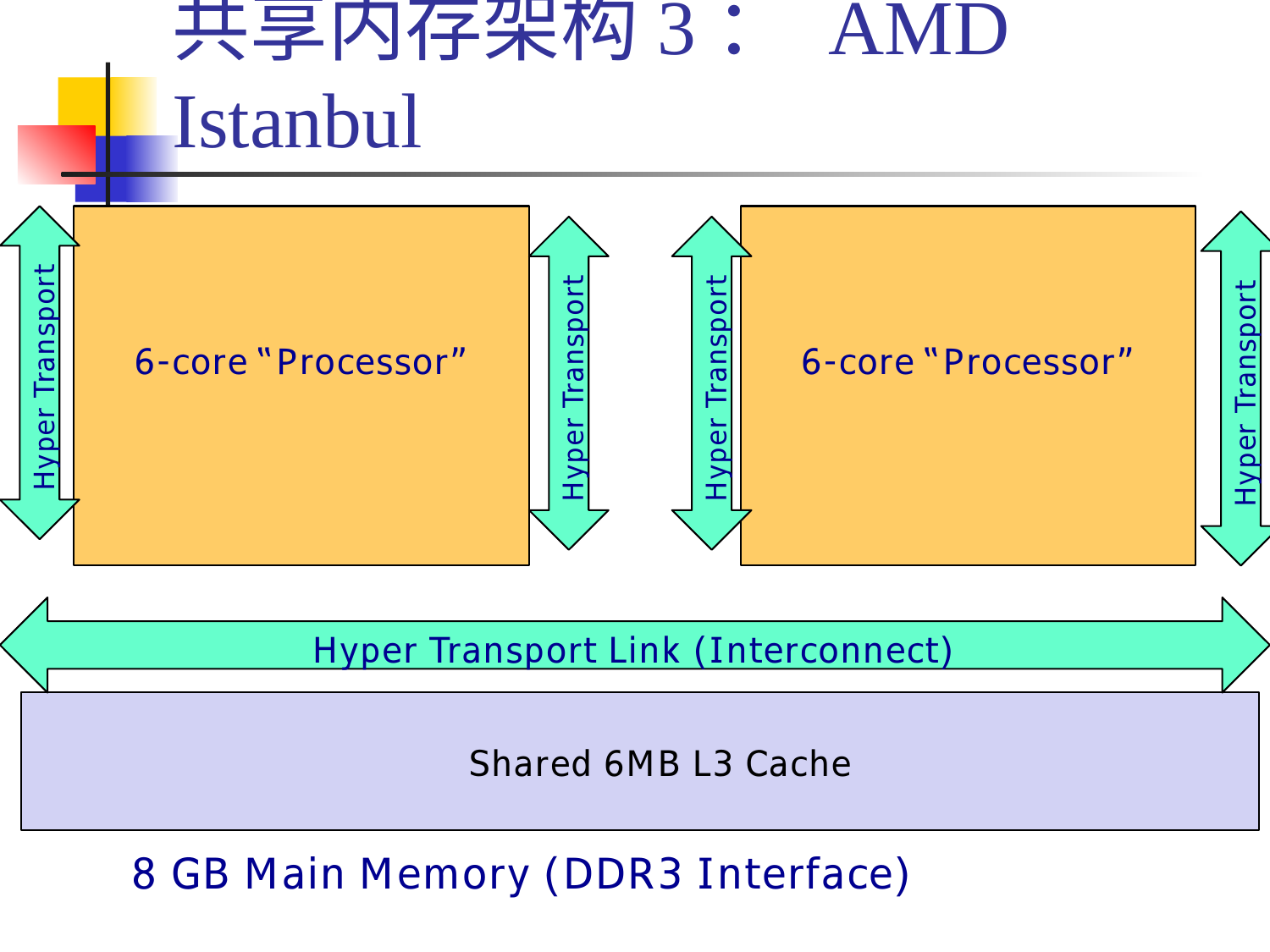

# 共享内存架构3： AMD Istanbul

6-core “Processor”

6-core “Processor”

Hyper Transport
Hyper Transport
Hyper Transport
Hyper Transport
Hyper Transport Link (Interconnect)

Shared 6MB L3 Cache
8 GB Main Memory (DDR3 Interface)